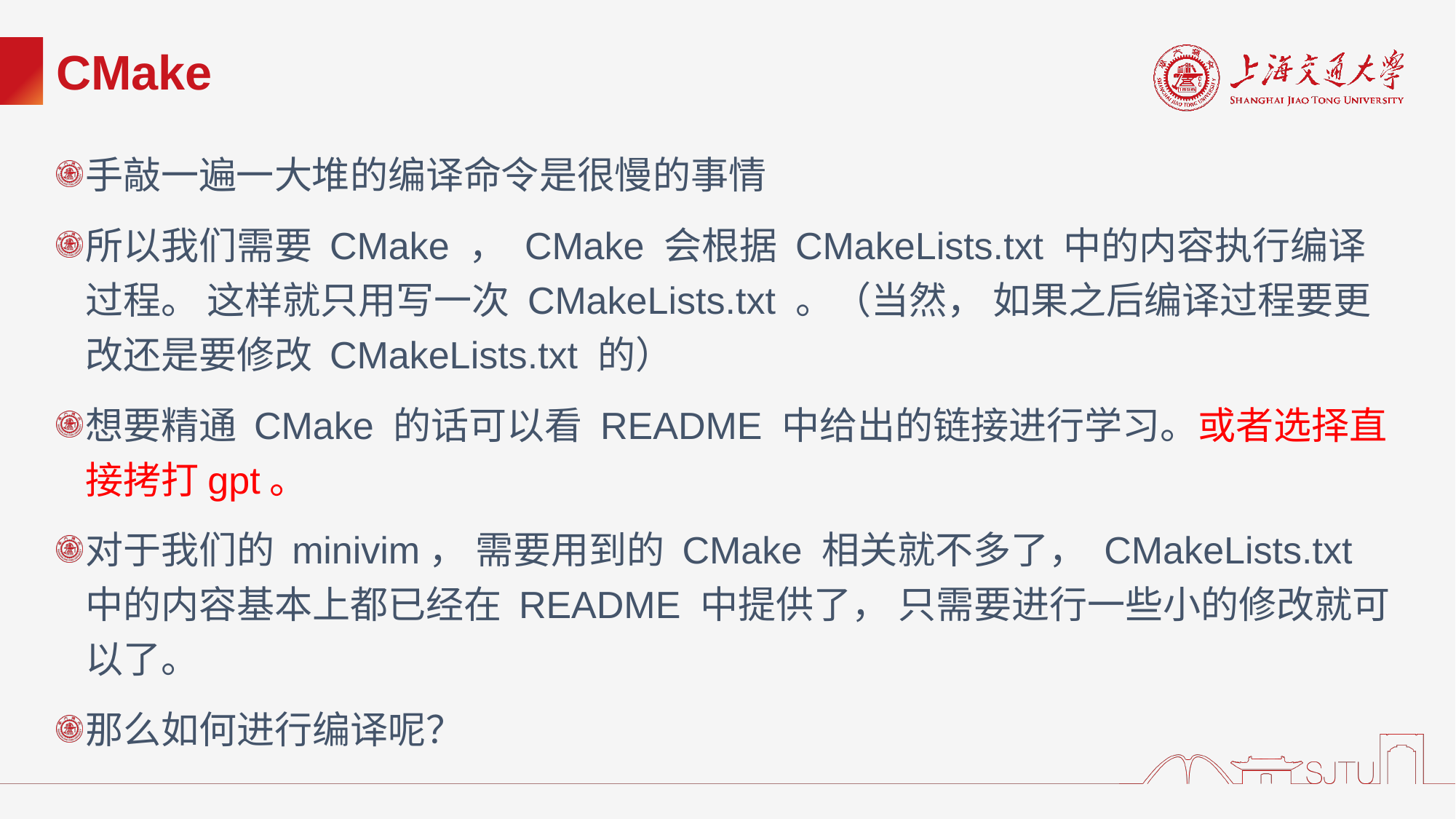

# CMake
手敲一遍一大堆的编译命令是很慢的事情
所以我们需要 CMake ， CMake 会根据 CMakeLists.txt 中的内容执行编译过程。 这样就只用写一次 CMakeLists.txt 。（当然， 如果之后编译过程要更改还是要修改 CMakeLists.txt 的）
想要精通 CMake 的话可以看 README 中给出的链接进行学习。或者选择直接拷打gpt。
对于我们的 minivim， 需要用到的 CMake 相关就不多了， CMakeLists.txt 中的内容基本上都已经在 README 中提供了， 只需要进行一些小的修改就可以了。
那么如何进行编译呢？